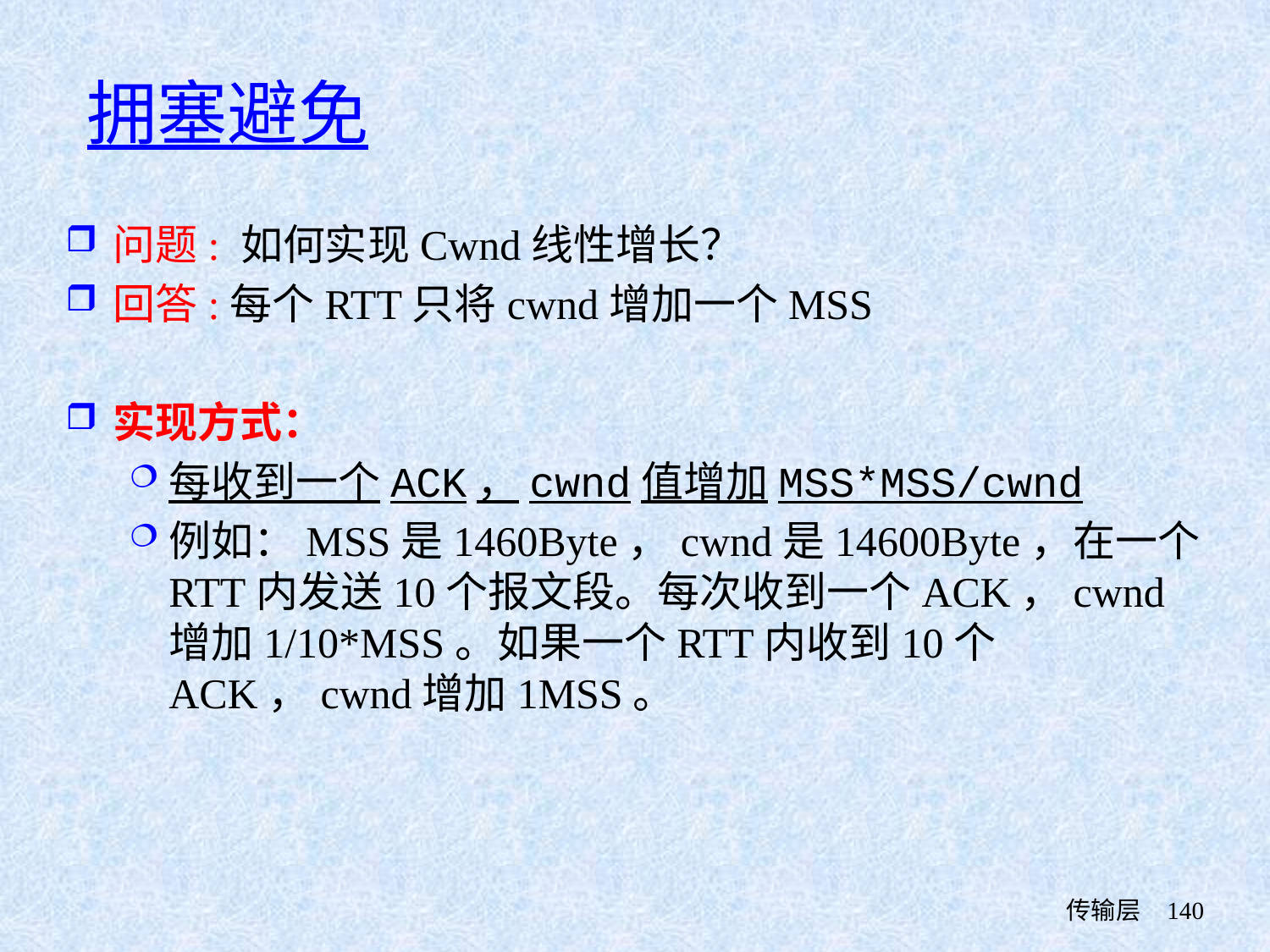

# 拥塞避免
问题: 如何实现Cwnd线性增长？
回答:每个RTT只将cwnd增加一个MSS

实现方式：
每收到一个ACK，cwnd值增加MSS*MSS/cwnd
例如：MSS是1460Byte，cwnd是14600Byte，在一个RTT内发送10个报文段。每次收到一个ACK，cwnd增加1/10*MSS。如果一个RTT内收到10个ACK，cwnd增加1MSS。

 传输层
140